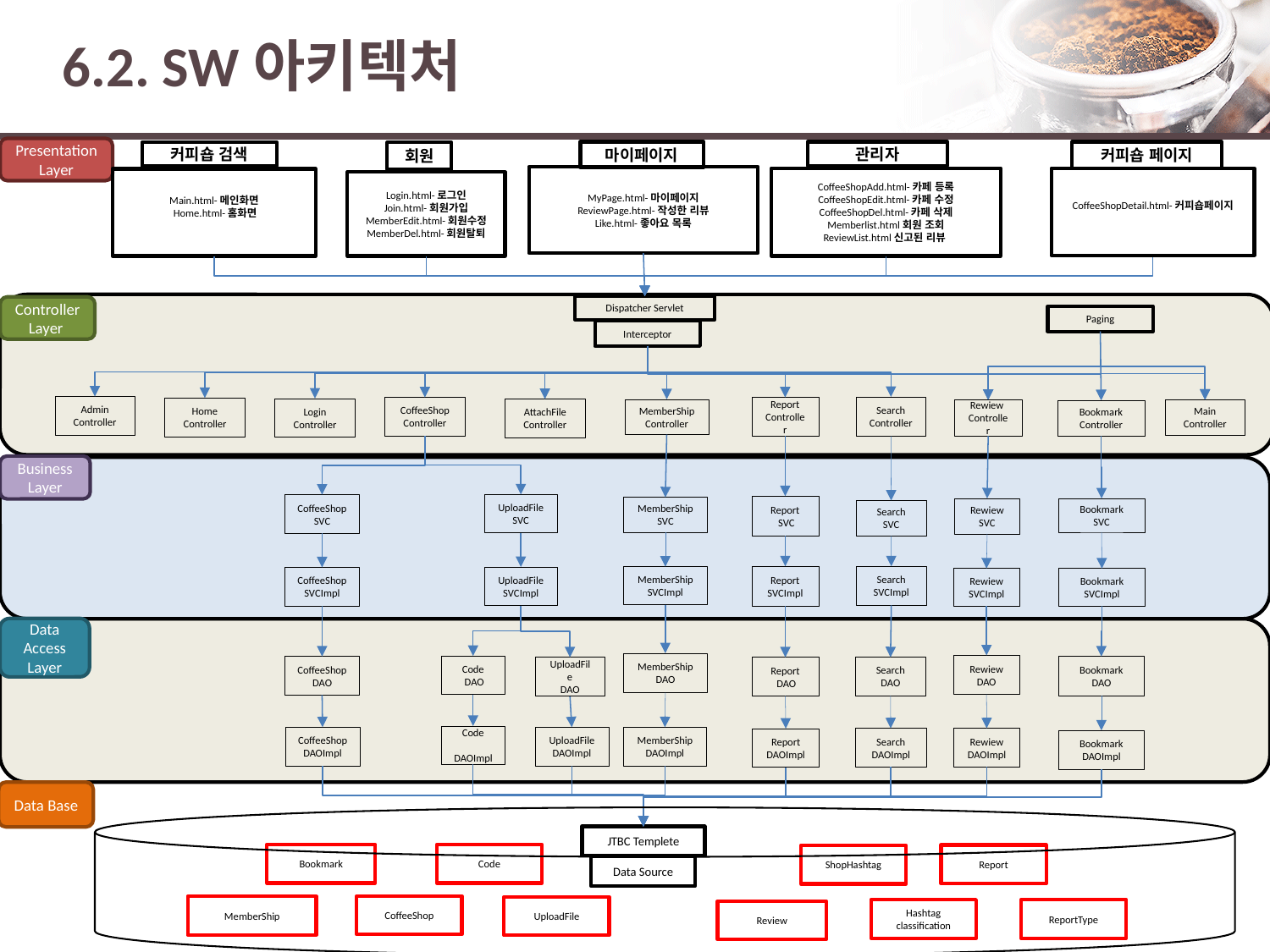

# 6.2. SW아키텍처
Presentation Layer
마이페이지
커피숍 페이지
관리자
커피숍 검색
회원
MyPage.html-마이페이지
ReviewPage.html-작성한 리뷰
Like.html-좋아요 목록
CoffeeShopAdd.html-카페 등록
CoffeeShopEdit.html-카페 수정
CoffeeShopDel.html-카페 삭제
Memberlist.html회원 조회
ReviewList.html신고된 리뷰
CoffeeShopDetail.html-커피숍페이지

Main.html-메인화면
 Home.html-홈화면

Login.html-로그인
Join.html-회원가입
MemberEdit.html-회원수정
MemberDel.html-회원탈퇴

Dispatcher Servlet
Controller Layer
Paging
Interceptor
Admin
Controller
Search Controller
CoffeeShop Controller
Report Controller
Home Controller
Login
Controller
AttachFile Controller
MemberShip Controller
Main Controller
Rewiew
Controller
Bookmark
Controller
Business Layer

UploadFile
SVC
CoffeeShop SVC
Report
 SVC
MemberShip SVC
Rewiew SVC
Bookmark SVC
Search SVC
Report SVCImpl
Search SVCImpl
MemberShip SVCImpl
UploadFile
SVCImpl
CoffeeShop SVCImpl
Rewiew SVCImpl
Bookmark SVCImpl
Data Access Layer

MemberShip DAO
Rewiew DAO
Code
 DAO
CoffeeShop DAO
Bookmark DAO
UploadFile
DAO
Report
 DAO
Search DAO
Code
 DAOImpl
CoffeeShop DAOImpl
UploadFile
DAOImpl
MemberShip DAOImpl
Search DAOImpl
Rewiew DAOImpl
Report DAOImpl
Bookmark DAOImpl
Data Base

JTBC Templete
Bookmark
Code
Report
ShopHashtag
Data Source
CoffeeShop
MemberShip
UploadFile
Hashtag
classification
ReportType
Review